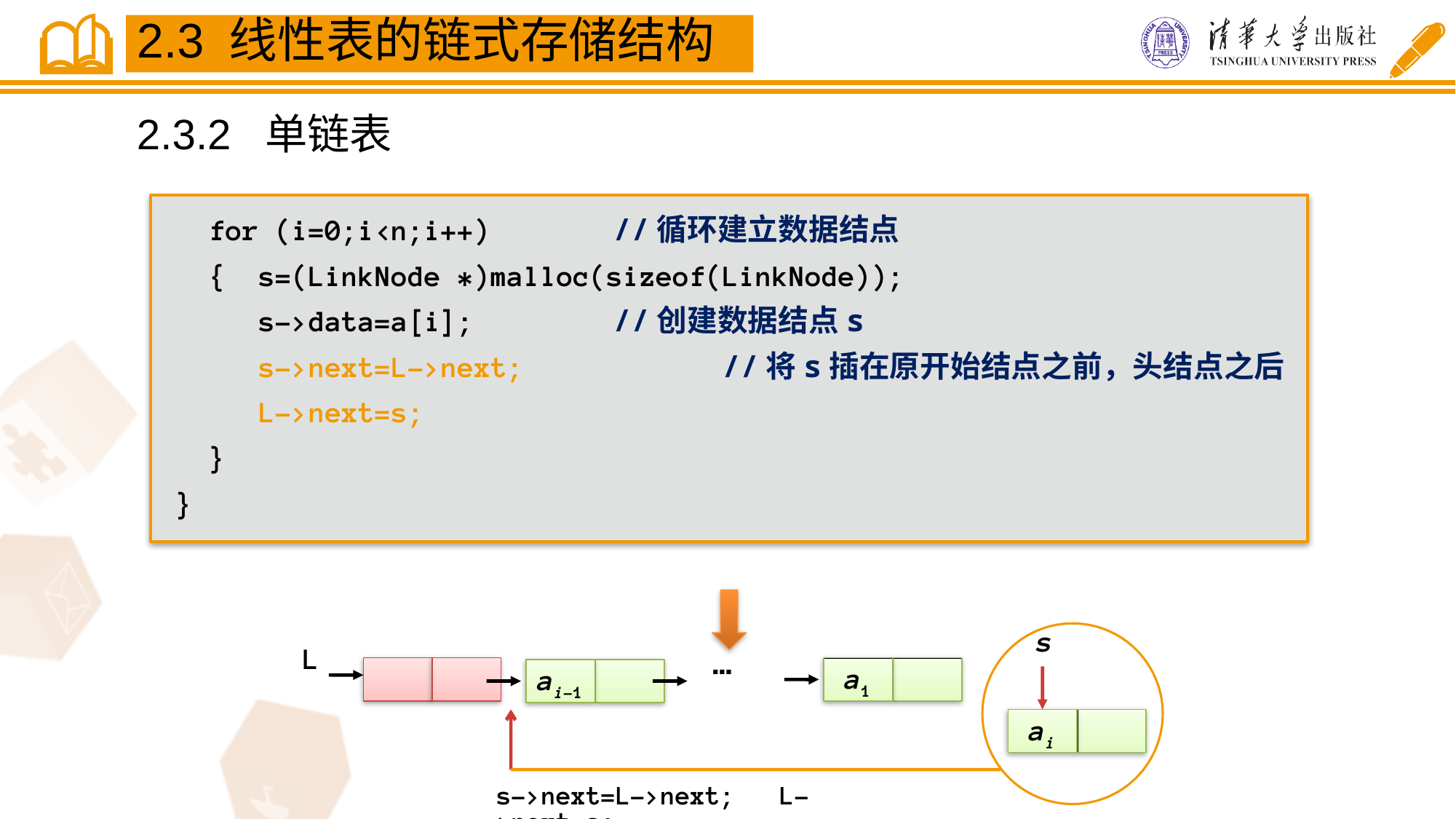

2.3 线性表的链式存储结构
2.3.2  单链表
  for (i=0;i<n;i++)		//循环建立数据结点
  {  s=(LinkNode *)malloc(sizeof(LinkNode));
     s->data=a[i];		//创建数据结点s
     s->next=L->next;		//将s插在原开始结点之前，头结点之后
     L->next=s;
  }
}

s
L
…

a1

ai-1

ai

s->next=L->next;   L->next=s;